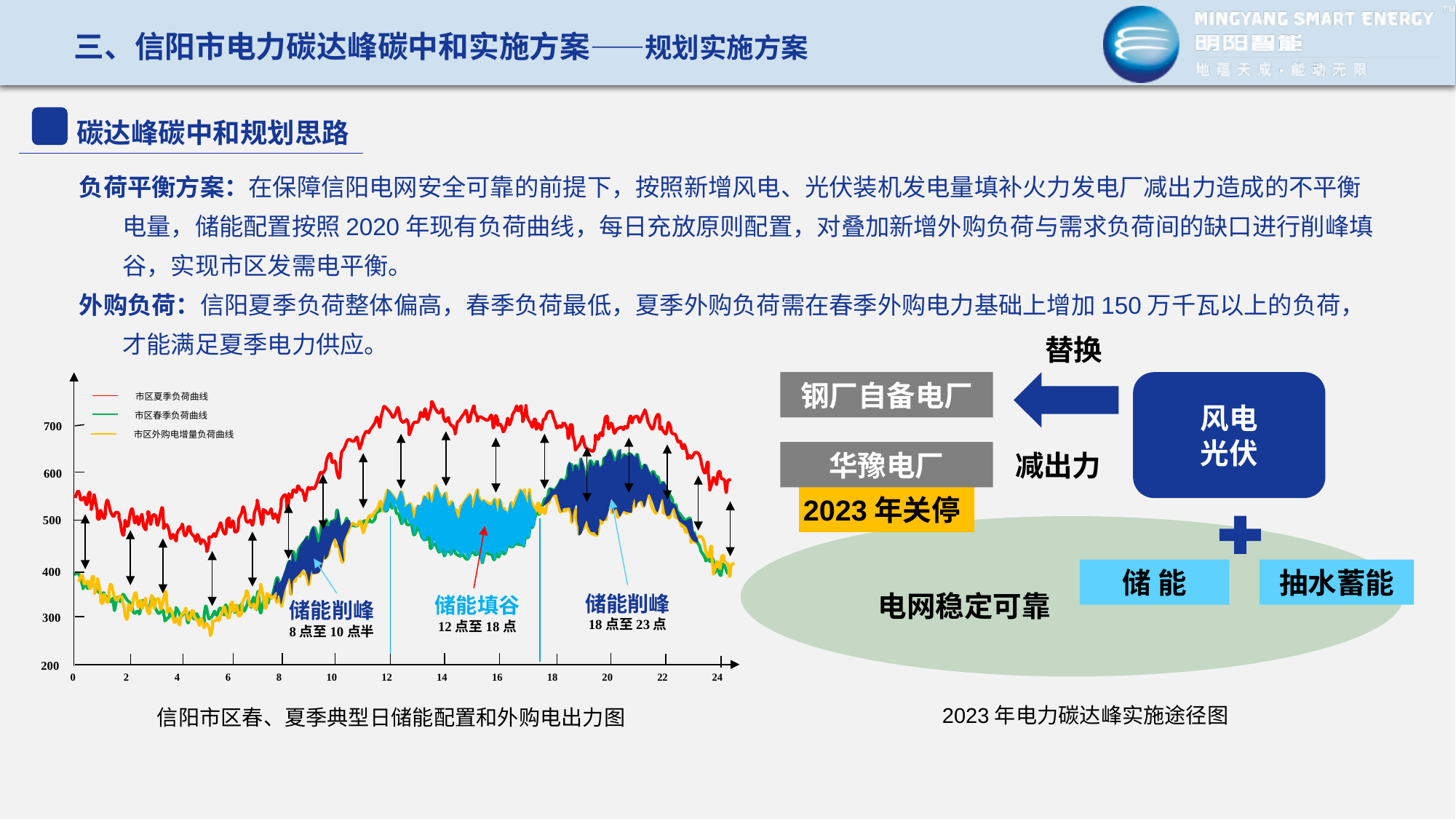

三、信阳市电力碳达峰碳中和实施方案——规划实施方案
碳达峰碳中和规划思路

负荷平衡方案：在保障信阳电网安全可靠的前提下，按照新增风电、光伏装机发电量填补火力发电厂减出力造成的不平衡电量，储能配置按照2020年现有负荷曲线，每日充放原则配置，对叠加新增外购负荷与需求负荷间的缺口进行削峰填谷，实现市区发需电平衡。
外购负荷：信阳夏季负荷整体偏高，春季负荷最低，夏季外购负荷需在春季外购电力基础上增加150万千瓦以上的负荷，才能满足夏季电力供应。
替换
钢厂自备电厂

风电
光伏
市区夏季负荷曲线

市区春季负荷曲线
700
市区外购电增量负荷曲线

600

500

400
储能削峰
18点至23点
储能填谷
12点至18点
储能削峰
8点至10点半
300
200
0
2
4
6
8
10
12
14
16
18
20
22
24
华豫电厂
减出力
2023年关停

抽水蓄能
储 能
电网稳定可靠
2023年电力碳达峰实施途径图
信阳市区春、夏季典型日储能配置和外购电出力图